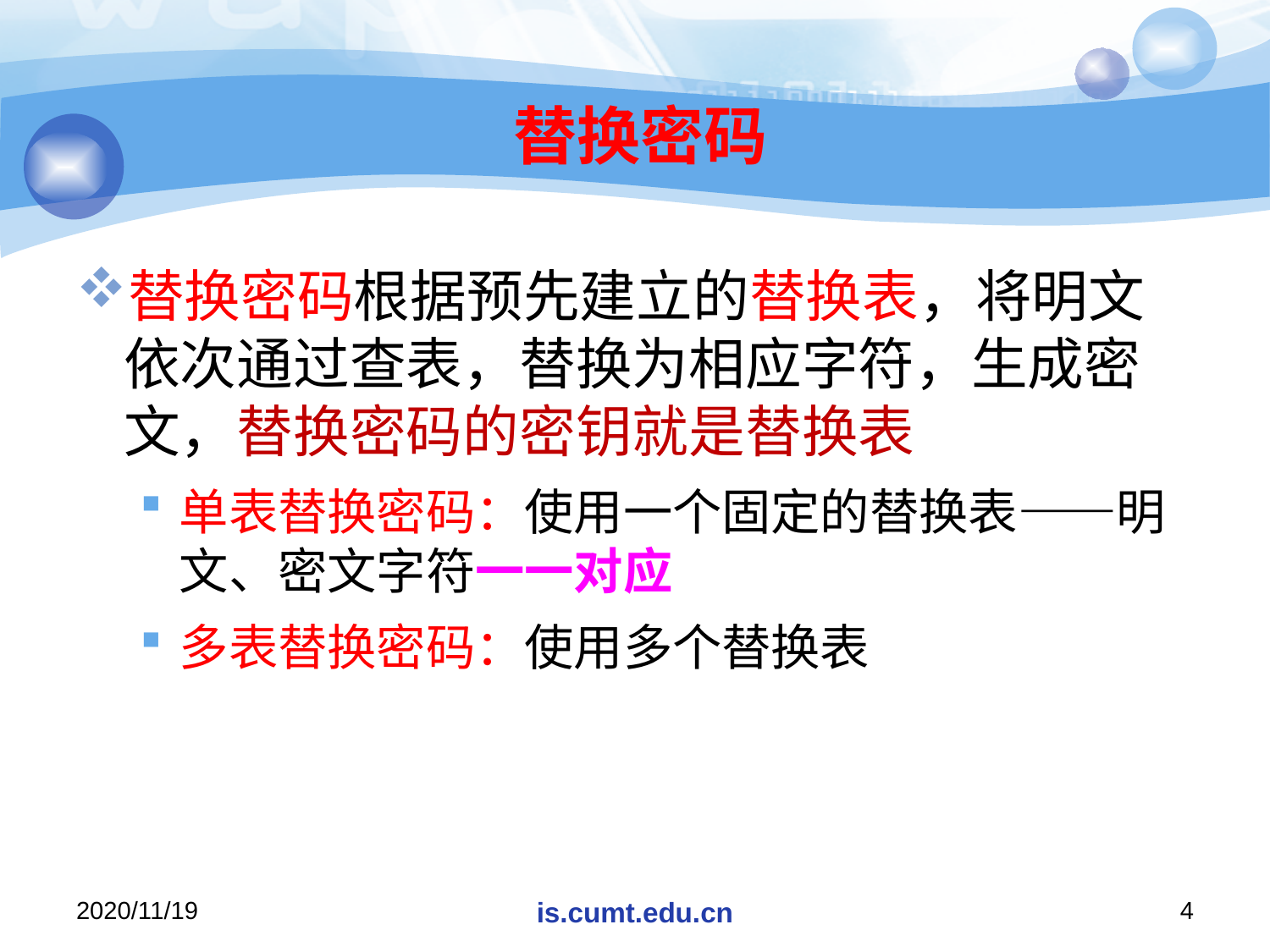

# 替换密码
替换密码根据预先建立的替换表，将明文依次通过查表，替换为相应字符，生成密文，替换密码的密钥就是替换表
单表替换密码：使用一个固定的替换表——明文、密文字符一一对应
多表替换密码：使用多个替换表
2020/11/19
is.cumt.edu.cn
4